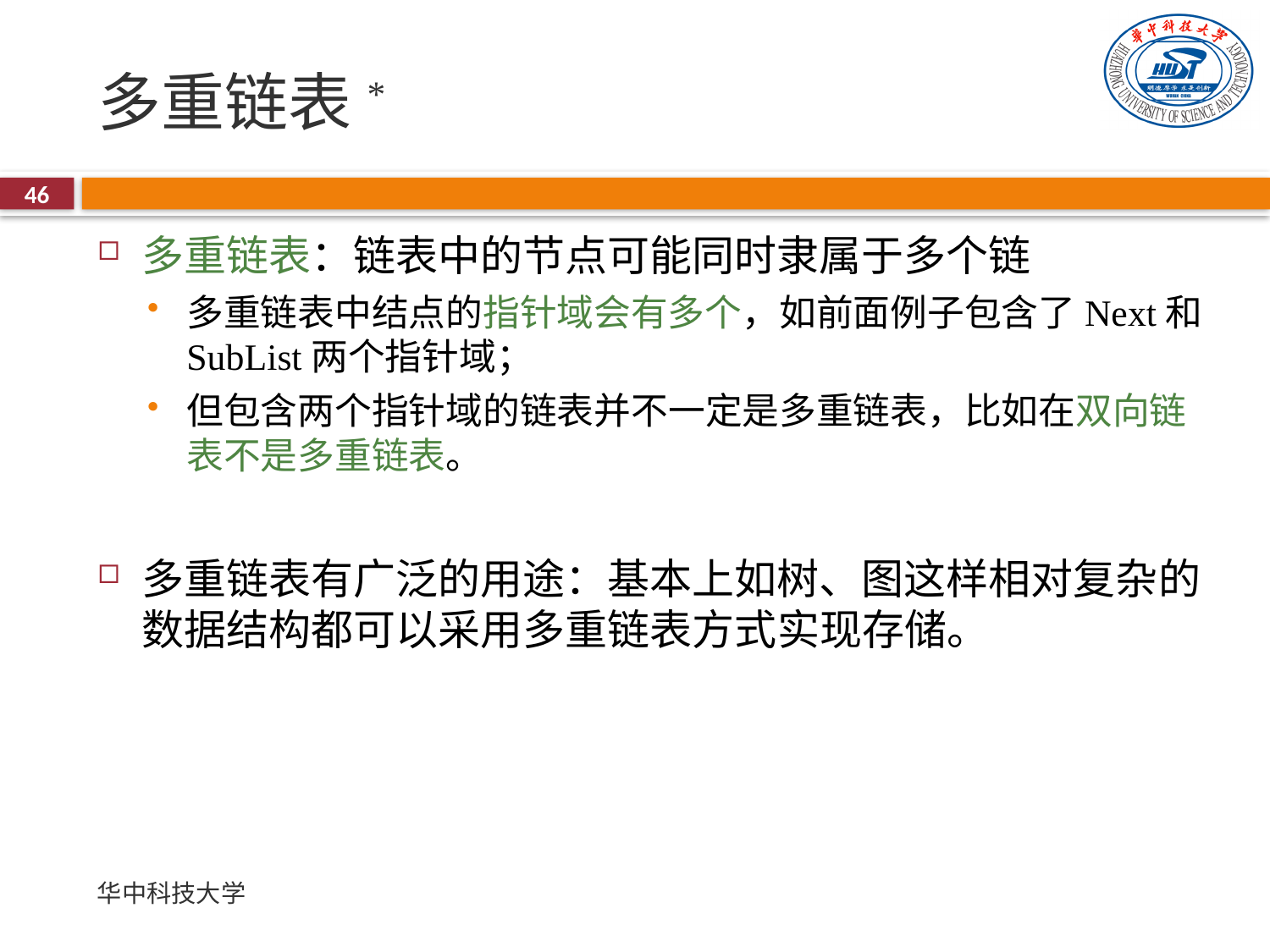

# 多重链表*
46
多重链表：链表中的节点可能同时隶属于多个链
多重链表中结点的指针域会有多个，如前面例子包含了Next和SubList两个指针域；
但包含两个指针域的链表并不一定是多重链表，比如在双向链表不是多重链表。

多重链表有广泛的用途：基本上如树、图这样相对复杂的数据结构都可以采用多重链表方式实现存储。
华中科技大学